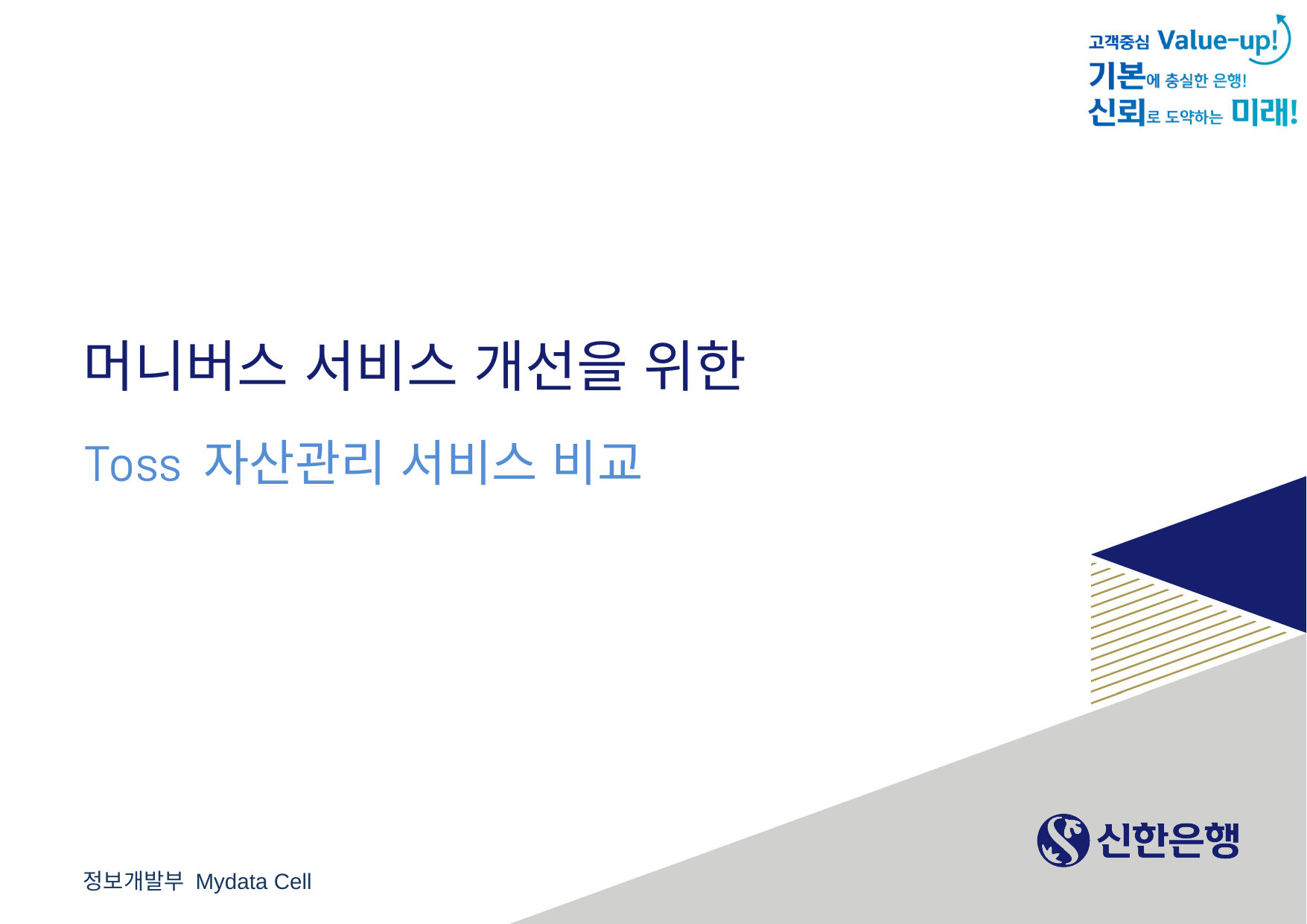

# 머니버스 서비스 개선을 위한 Toss 자산관리 서비스 비교
정보개발부 Mydata Cell